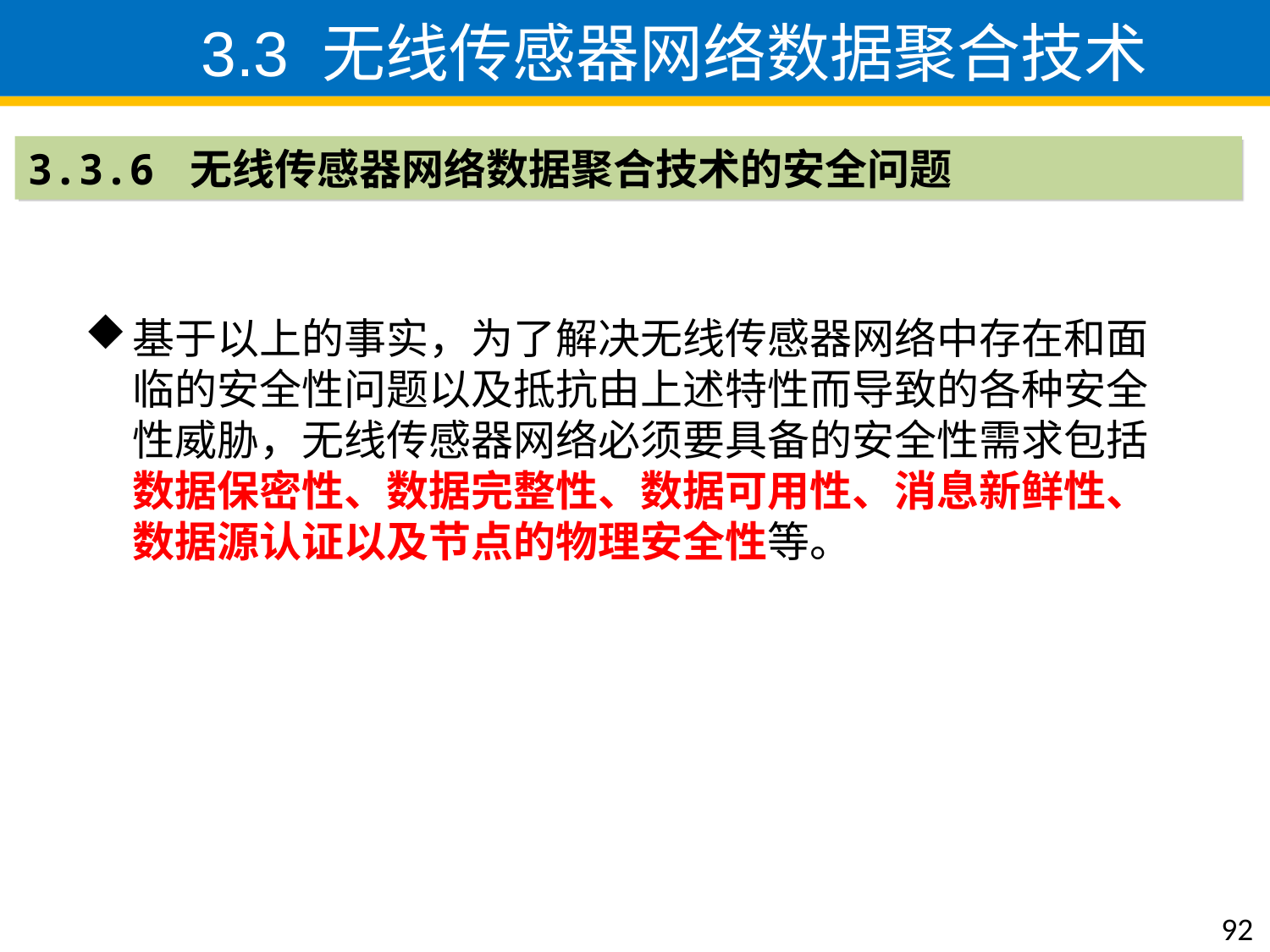

3.3 无线传感器网络数据聚合技术

3.3.6 无线传感器网络数据聚合技术的安全问题
基于以上的事实，为了解决无线传感器网络中存在和面临的安全性问题以及抵抗由上述特性而导致的各种安全性威胁，无线传感器网络必须要具备的安全性需求包括数据保密性、数据完整性、数据可用性、消息新鲜性、数据源认证以及节点的物理安全性等。
92